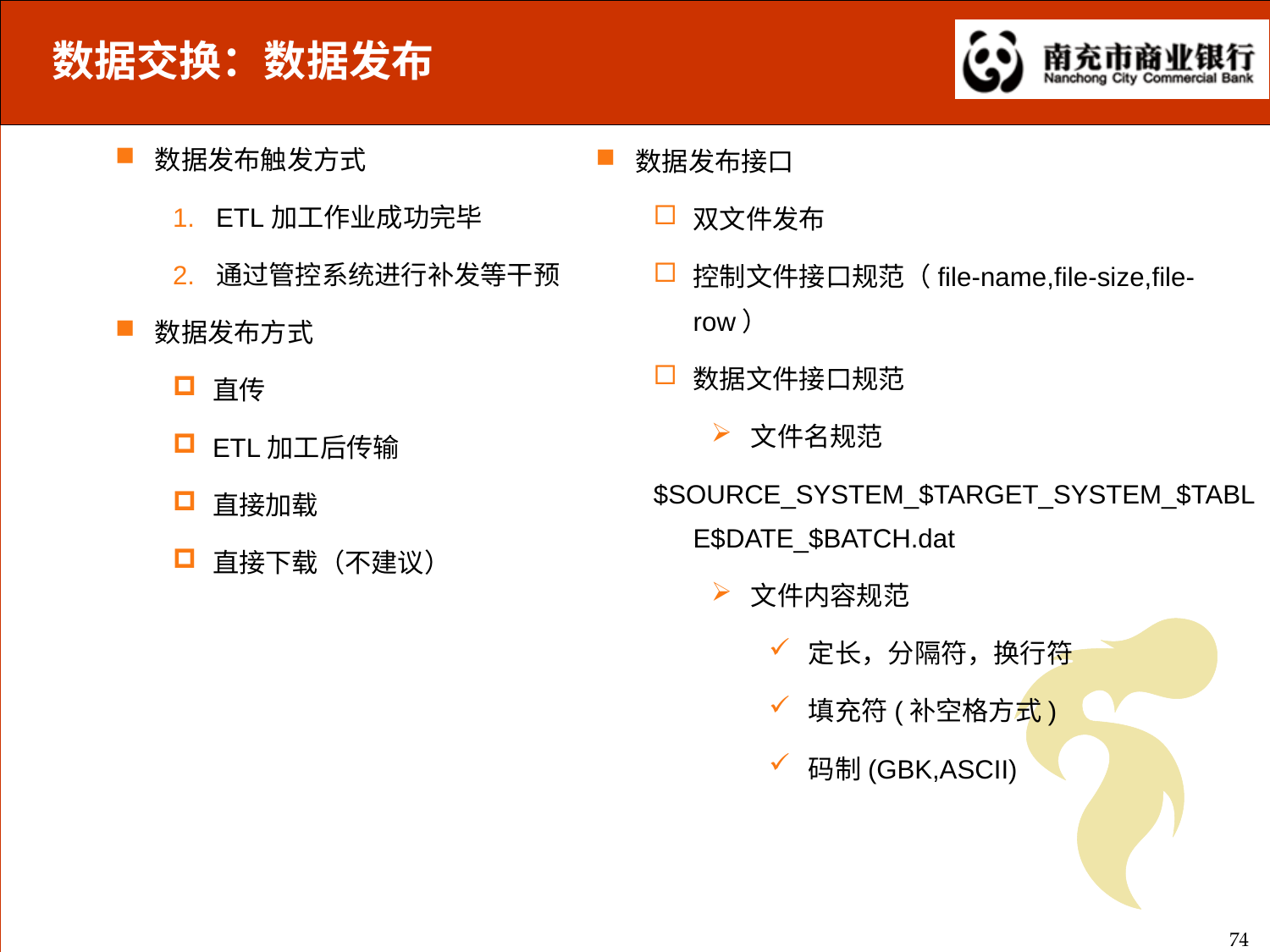

数据交换：数据发布
数据发布触发方式
ETL加工作业成功完毕
通过管控系统进行补发等干预
数据发布方式
直传
ETL加工后传输
直接加载
直接下载（不建议）
数据发布接口
双文件发布
控制文件接口规范（file-name,file-size,file-row）
数据文件接口规范
文件名规范
$SOURCE_SYSTEM_$TARGET_SYSTEM_$TABLE$DATE_$BATCH.dat
文件内容规范
定长，分隔符，换行符
填充符(补空格方式)
码制(GBK,ASCII)
74
74